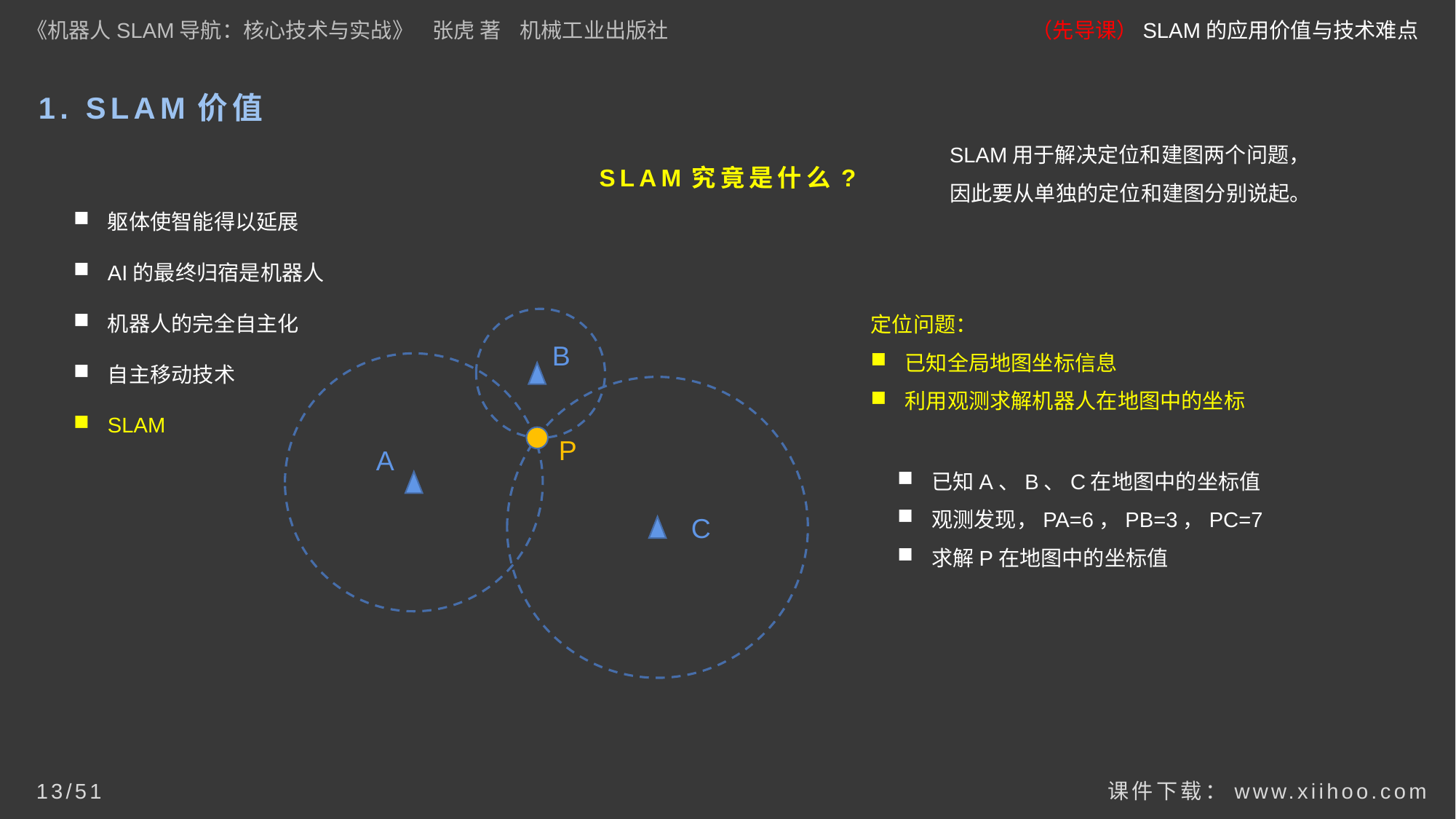

《机器人SLAM导航：核心技术与实战》    张虎 著    机械工业出版社
（先导课）SLAM的应用价值与技术难点
1. SLAM价值
SLAM用于解决定位和建图两个问题，
因此要从单独的定位和建图分别说起。
# SLAM究竟是什么?
躯体使智能得以延展
AI的最终归宿是机器人
机器人的完全自主化
自主移动技术
SLAM
定位问题：
已知全局地图坐标信息
利用观测求解机器人在地图中的坐标

B

P
A
已知A、B、C在地图中的坐标值
观测发现，PA=6，PB=3，PC=7
求解P在地图中的坐标值

C

课件下载：www.xiihoo.com
13/51